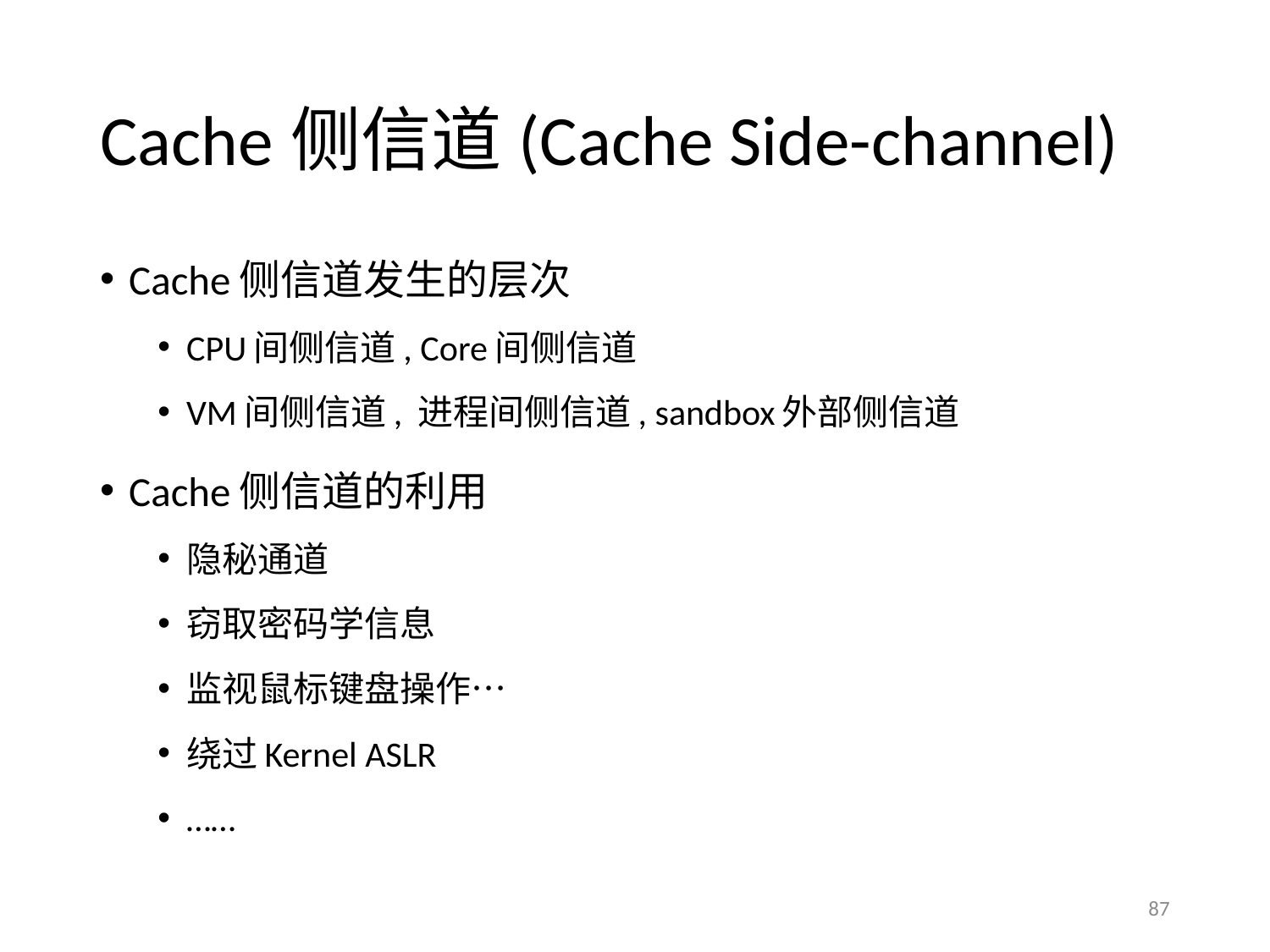

# Cache侧信道(Cache Side-channel)
Cache侧信道发生的层次
CPU间侧信道, Core间侧信道
VM间侧信道, 进程间侧信道, sandbox外部侧信道
Cache侧信道的利用
隐秘通道
窃取密码学信息
监视鼠标键盘操作…
绕过Kernel ASLR
……
87